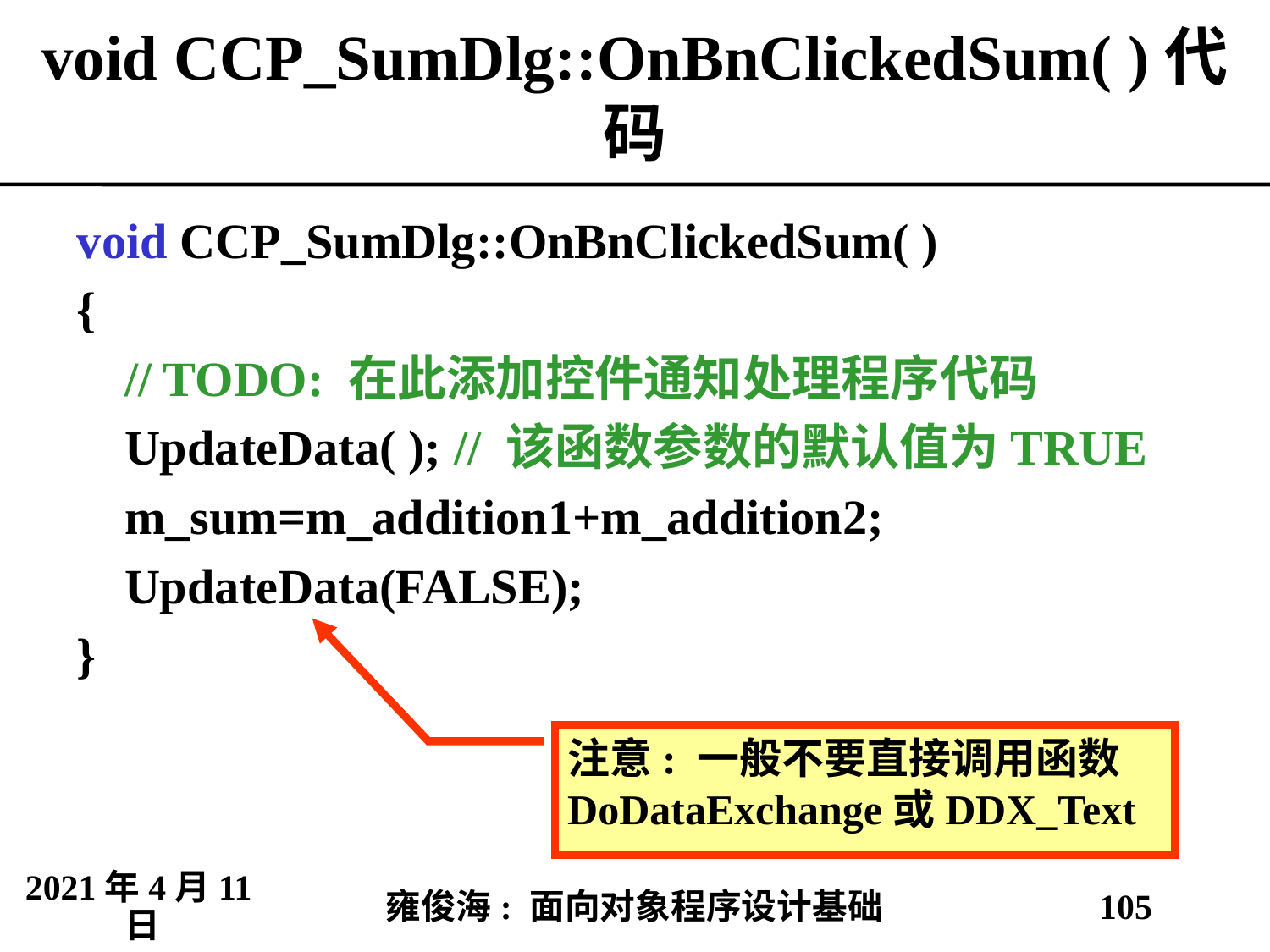

# void CCP_SumDlg::OnBnClickedSum( )代码

void CCP_SumDlg::OnBnClickedSum( )
{
	// TODO: 在此添加控件通知处理程序代码
	UpdateData( ); // 该函数参数的默认值为TRUE
	m_sum=m_addition1+m_addition2;
	UpdateData(FALSE);
}
注意: 一般不要直接调用函数DoDataExchange或DDX_Text
2021年4月11日
雍俊海: 面向对象程序设计基础
105